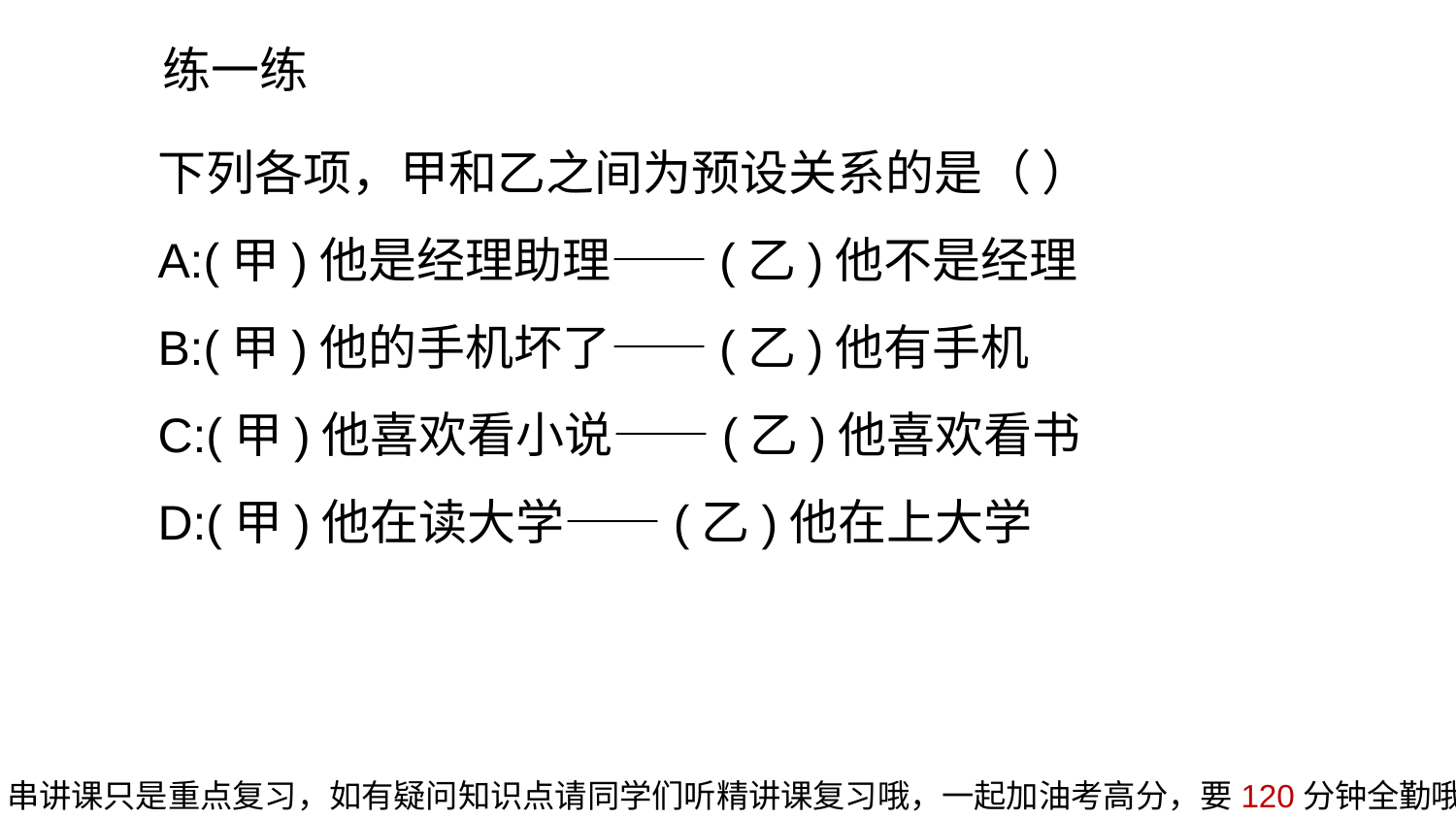

练一练
下列各项，甲和乙之间为预设关系的是（ ）
A:(甲)他是经理助理——(乙)他不是经理
B:(甲)他的手机坏了——(乙)他有手机
C:(甲)他喜欢看小说——(乙)他喜欢看书
D:(甲)他在读大学——(乙)他在上大学